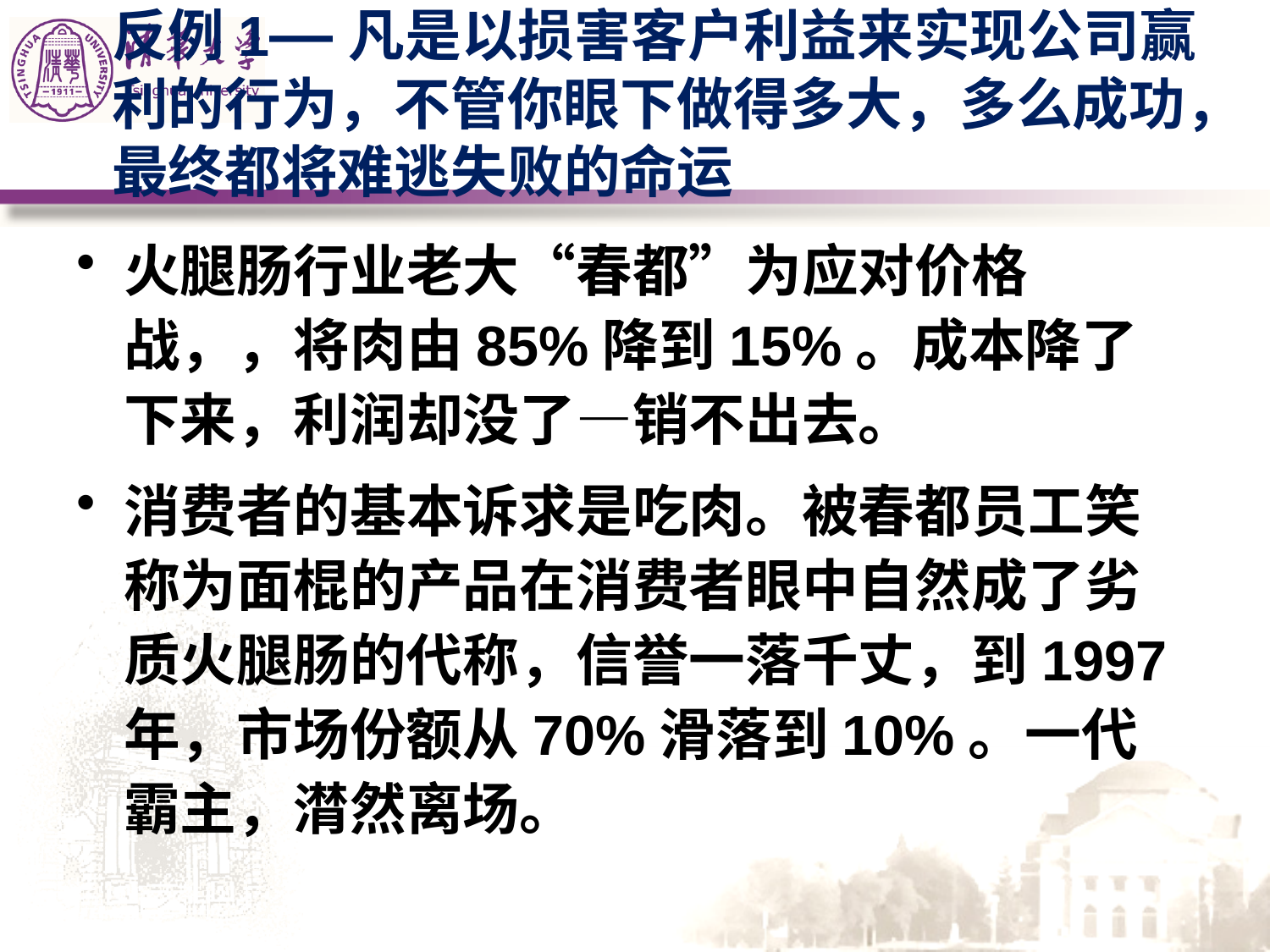

# 反例1—凡是以损害客户利益来实现公司赢利的行为，不管你眼下做得多大，多么成功，最终都将难逃失败的命运
火腿肠行业老大“春都”为应对价格战，，将肉由85%降到15%。成本降了下来，利润却没了—销不出去。
消费者的基本诉求是吃肉。被春都员工笑称为面棍的产品在消费者眼中自然成了劣质火腿肠的代称，信誉一落千丈，到1997年，市场份额从70%滑落到10%。一代霸主，潸然离场。